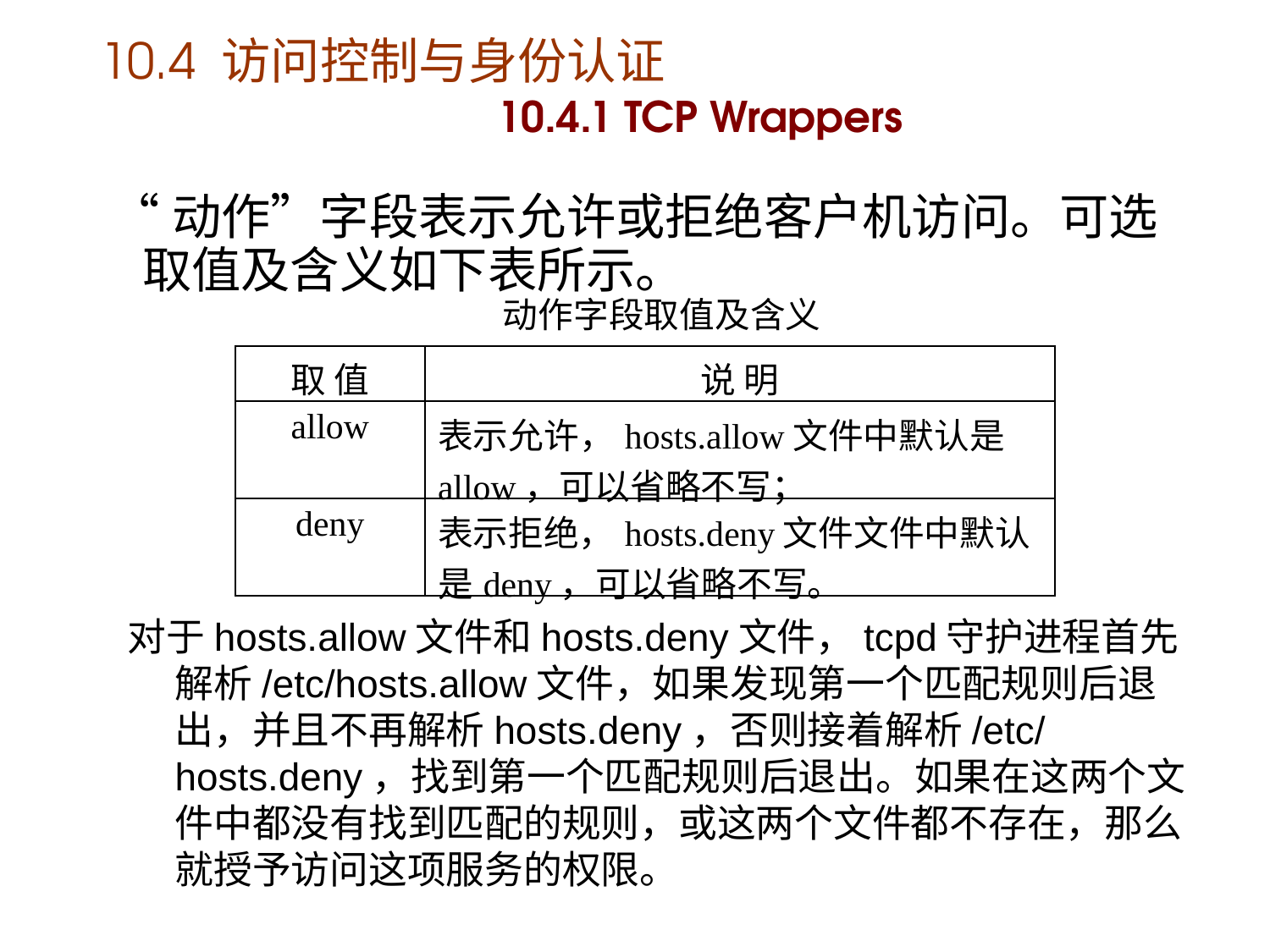

# 10.4 访问控制与身份认证 10.4.1 TCP Wrappers
“动作”字段表示允许或拒绝客户机访问。可选取值及含义如下表所示。
动作字段取值及含义
| 取 值 | 说 明 |
| --- | --- |
| allow | 表示允许，hosts.allow文件中默认是allow，可以省略不写； |
| deny | 表示拒绝，hosts.deny文件文件中默认是deny，可以省略不写。 |
对于hosts.allow文件和hosts.deny文件，tcpd守护进程首先解析/etc/hosts.allow文件，如果发现第一个匹配规则后退出，并且不再解析hosts.deny，否则接着解析/etc/hosts.deny，找到第一个匹配规则后退出。如果在这两个文件中都没有找到匹配的规则，或这两个文件都不存在，那么就授予访问这项服务的权限。